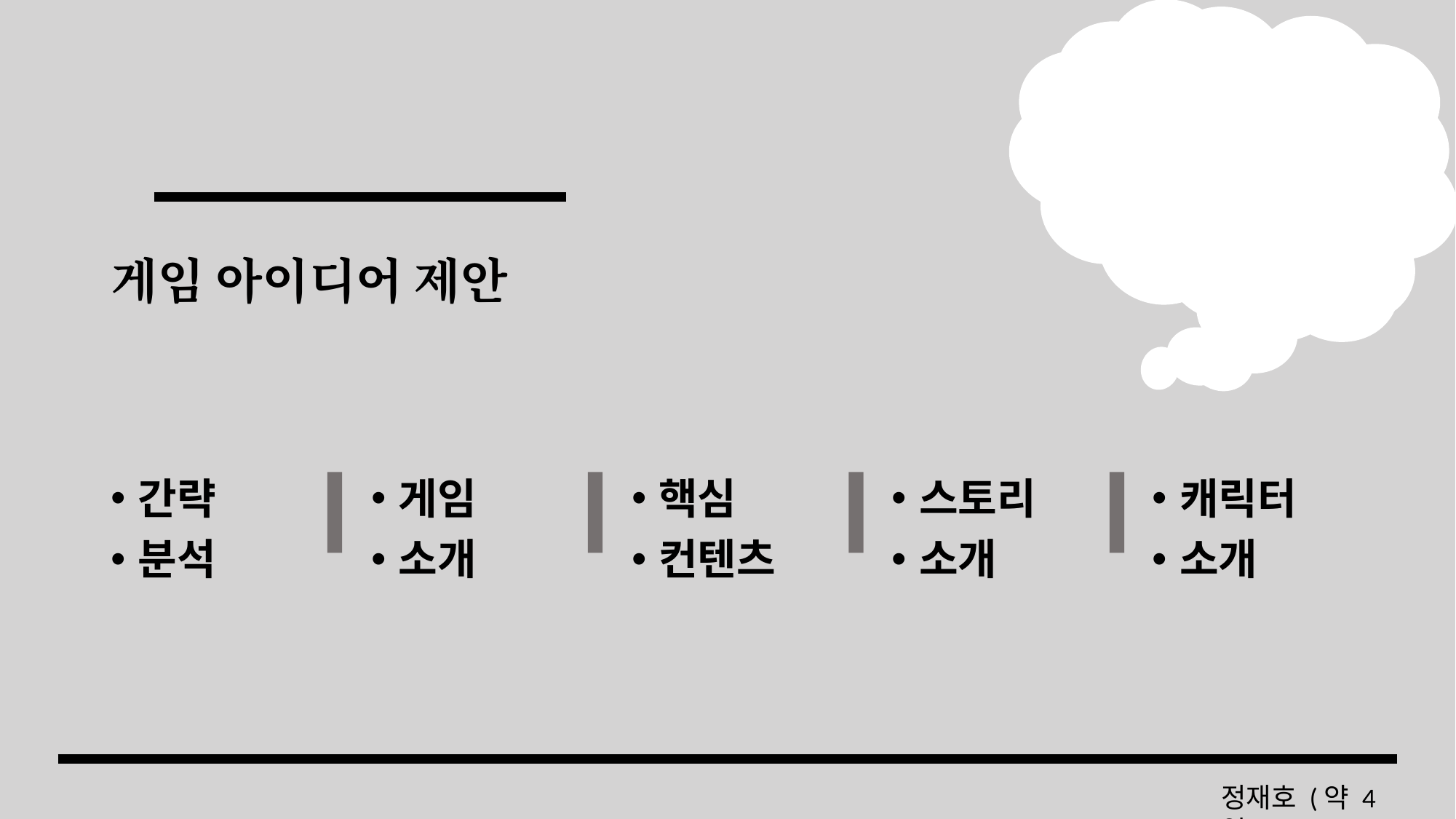

# 게임 아이디어 제안
간략
분석

게임
소개

핵심
컨텐츠

스토리
소개

캐릭터
소개
정재호 (약 4일)